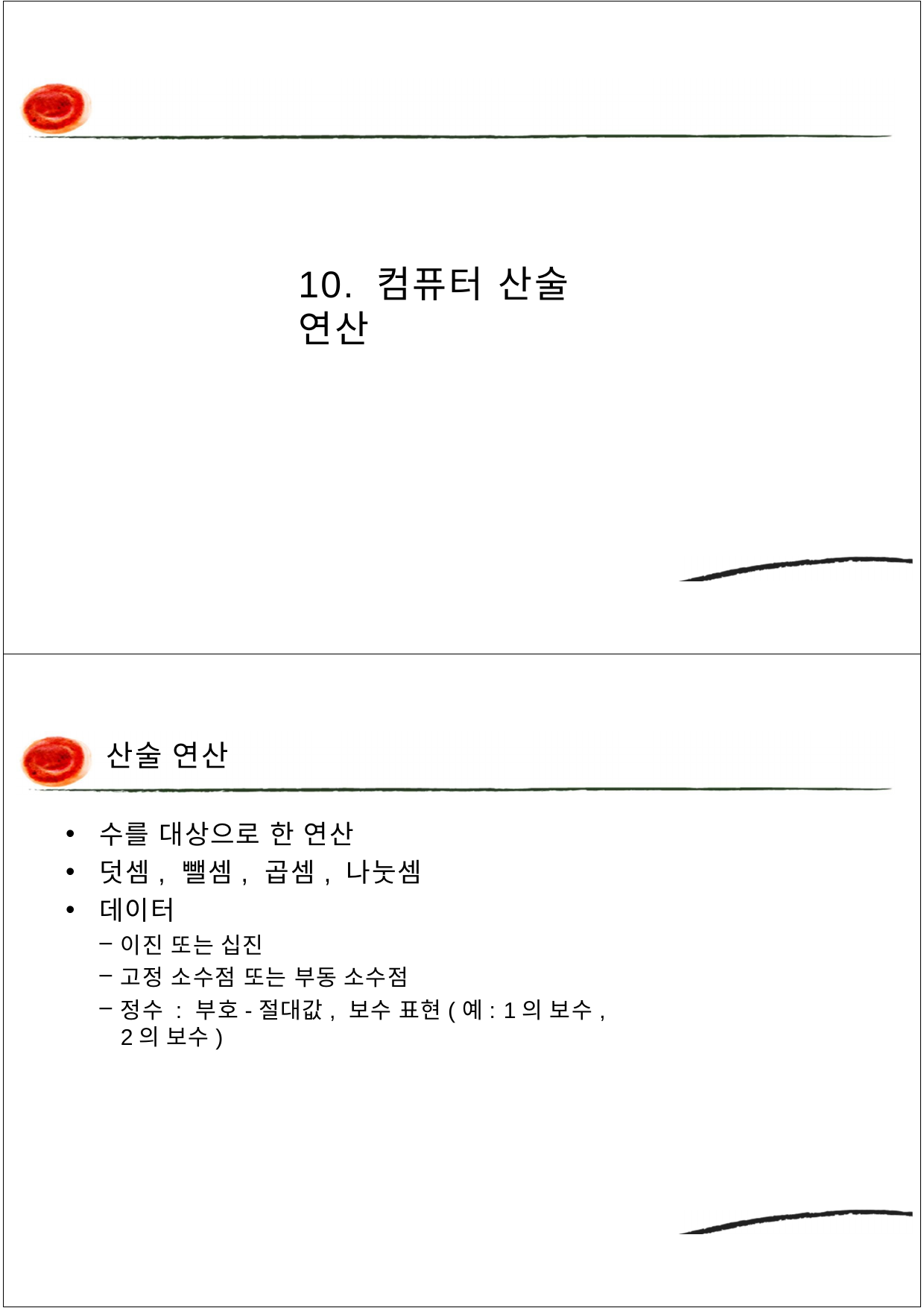

# 10. 컴퓨터 산술 연산

산술 연산

수를 대상으로 한 연산
덧셈, 뺄셈, 곱셈, 나눗셈
데이터
이진 또는 십진
고정 소수점 또는 부동 소수점
정수 : 부호-절대값, 보수 표현(예: 1의 보수, 2의 보수)